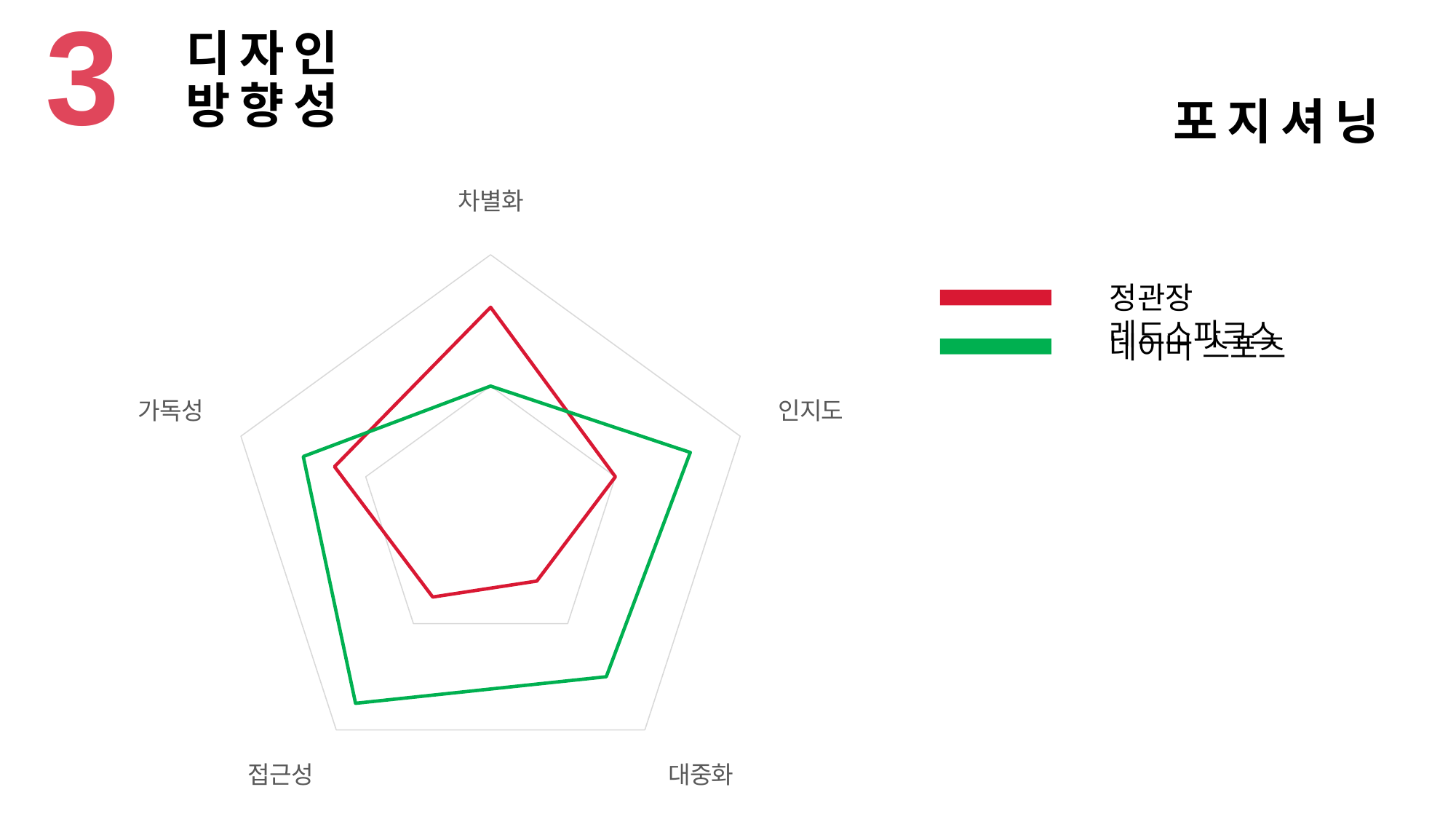

3
디자인 방향성
포지셔닝

### Chart

| Category | 레드스파크스 | 네이버스포츠 |
|---|---|---|
| 차별화 | 32.0 | 20.0 |
| 인지도 | 20.0 | 32.0 |
| 대중화 | 12.0 | 30.0 |
| 접근성 | 15.0 | 35.0 |
| 가독성 | 25.0 | 30.0 |
정관장 레드스파크스

네이버 스포츠